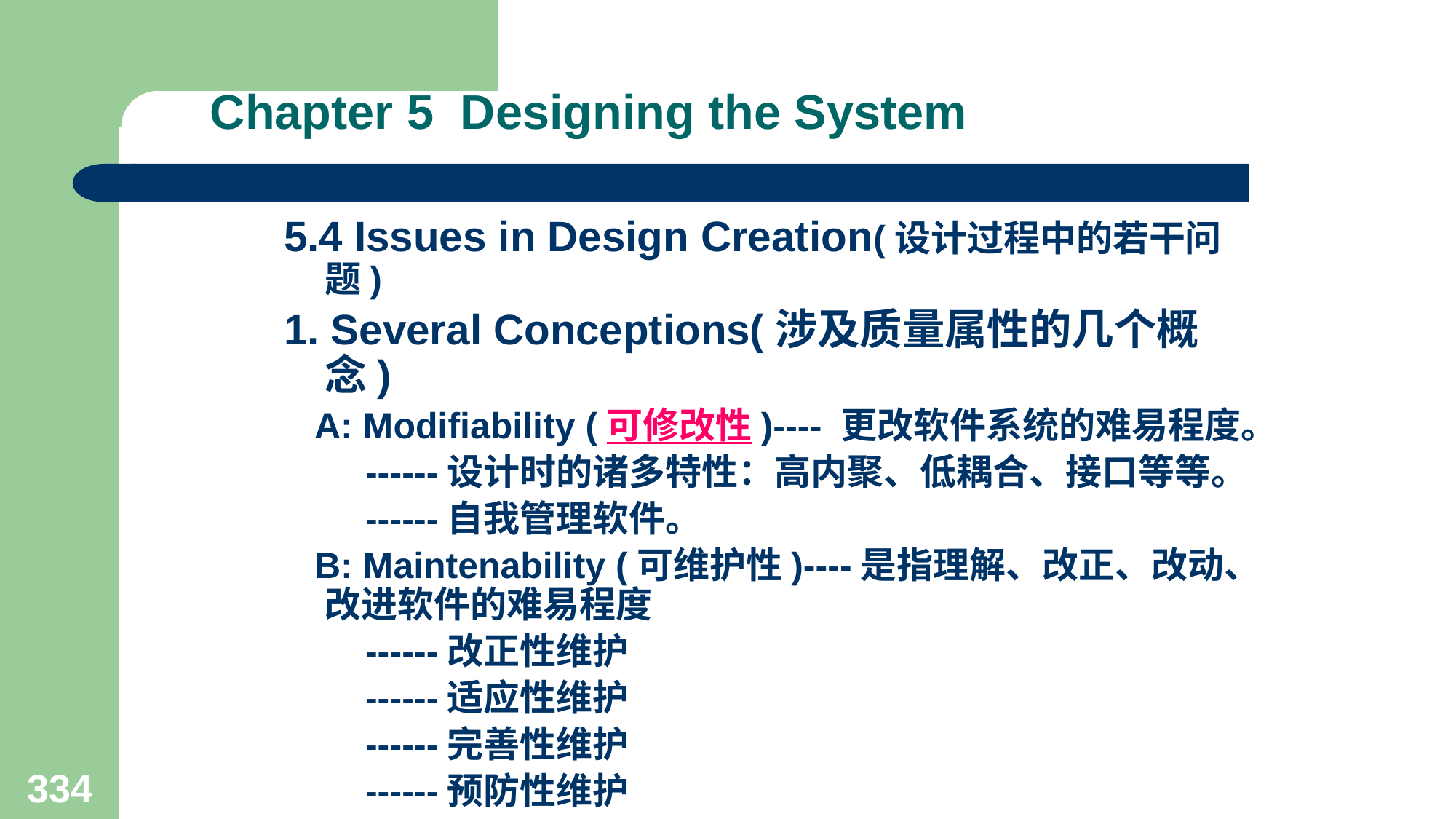

# Chapter 5  Designing the System
5.4 Issues in Design Creation(设计过程中的若干问题)
1. Several Conceptions(涉及质量属性的几个概念)
   A: Modifiability (可修改性)---- 更改软件系统的难易程度。
        ------设计时的诸多特性：高内聚、低耦合、接口等等。
        ------自我管理软件。
   B: Maintenability (可维护性)----是指理解、改正、改动、改进软件的难易程度
        ------改正性维护
        ------适应性维护
        ------完善性维护
        ------预防性维护
334